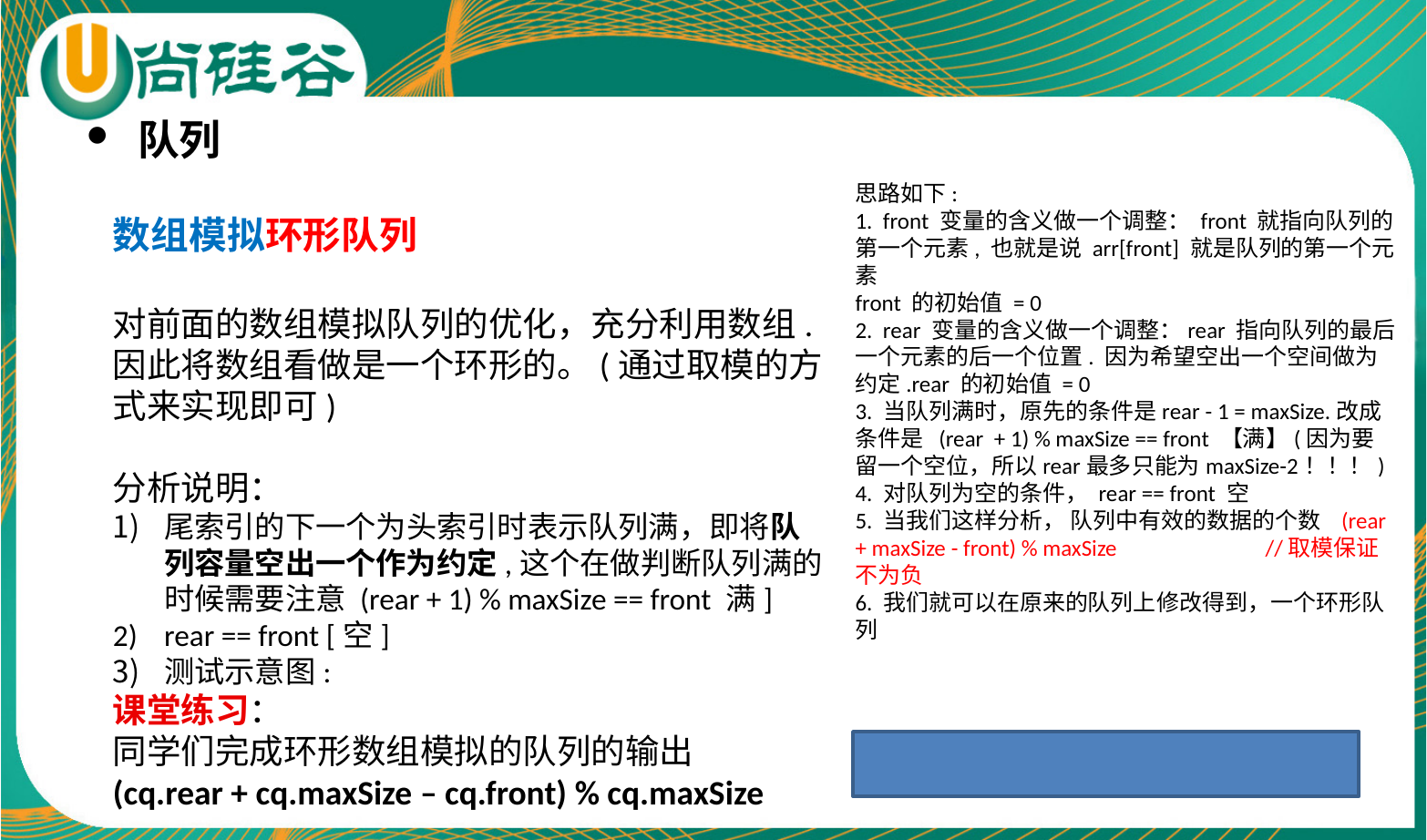

队列
思路如下:
1.  front 变量的含义做一个调整： front 就指向队列的第一个元素, 也就是说 arr[front] 就是队列的第一个元素
front 的初始值 = 0
2.  rear 变量的含义做一个调整：rear 指向队列的最后一个元素的后一个位置. 因为希望空出一个空间做为约定.rear 的初始值 = 0
3. 当队列满时，原先的条件是rear - 1 = maxSize.改成条件是  (rear  + 1) % maxSize == front 【满】(因为要留一个空位，所以rear最多只能为maxSize-2！！！)
4. 对队列为空的条件， rear == front 空
5. 当我们这样分析， 队列中有效的数据的个数   (rear + maxSize - front) % maxSize   	//取模保证不为负
6. 我们就可以在原来的队列上修改得到，一个环形队列

数组模拟环形队列

对前面的数组模拟队列的优化，充分利用数组.
因此将数组看做是一个环形的。(通过取模的方
式来实现即可)

分析说明：
尾索引的下一个为头索引时表示队列满，即将队
列容量空出一个作为约定,这个在做判断队列满的
时候需要注意 (rear + 1) % maxSize == front 满]
rear == front [空]
测试示意图:
课堂练习：
同学们完成环形数组模拟的队列的输出
(cq.rear + cq.maxSize – cq.front) % cq.maxSize